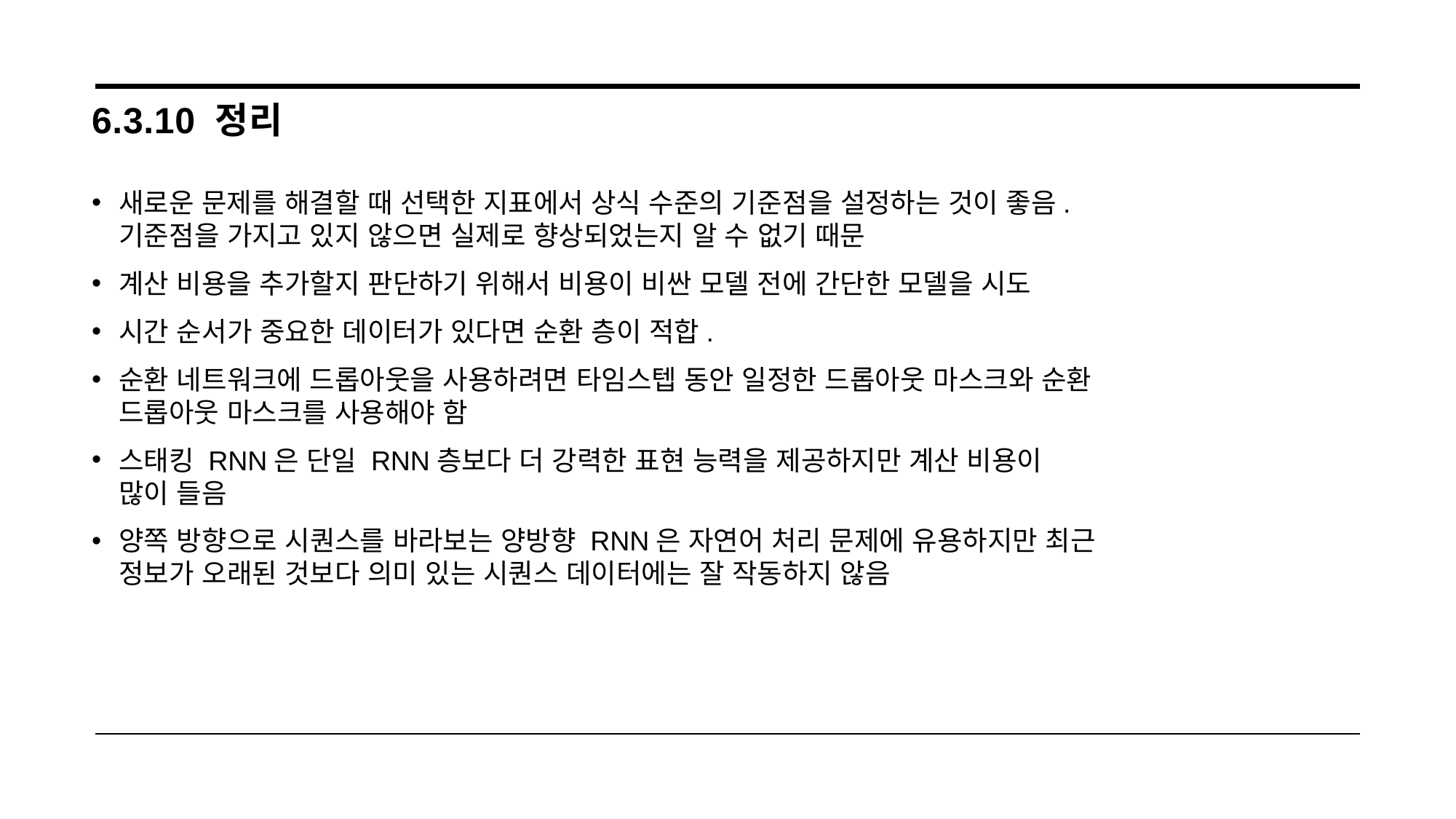

# 6.3.10 정리
새로운 문제를 해결할 때 선택한 지표에서 상식 수준의 기준점을 설정하는 것이 좋음. 기준점을 가지고 있지 않으면 실제로 향상되었는지 알 수 없기 때문
계산 비용을 추가할지 판단하기 위해서 비용이 비싼 모델 전에 간단한 모델을 시도
시간 순서가 중요한 데이터가 있다면 순환 층이 적합.
순환 네트워크에 드롭아웃을 사용하려면 타임스텝 동안 일정한 드롭아웃 마스크와 순환 드롭아웃 마스크를 사용해야 함
스태킹 RNN은 단일 RNN층보다 더 강력한 표현 능력을 제공하지만 계산 비용이 많이 들음
양쪽 방향으로 시퀀스를 바라보는 양방향 RNN은 자연어 처리 문제에 유용하지만 최근 정보가 오래된 것보다 의미 있는 시퀀스 데이터에는 잘 작동하지 않음